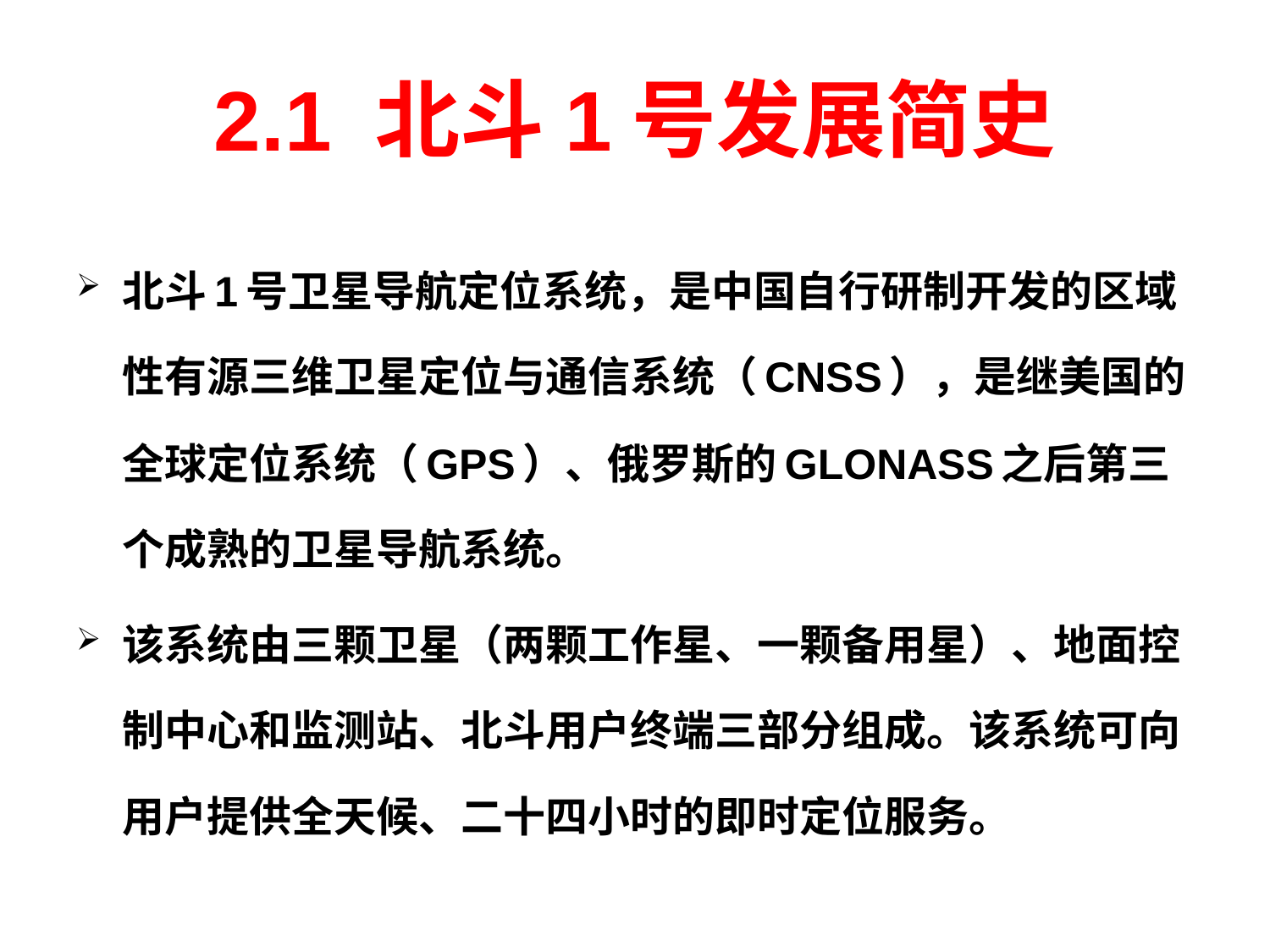

# 2.1 北斗1号发展简史

北斗1号卫星导航定位系统，是中国自行研制开发的区域性有源三维卫星定位与通信系统（CNSS），是继美国的全球定位系统（GPS）、俄罗斯的GLONASS之后第三个成熟的卫星导航系统。
该系统由三颗卫星（两颗工作星、一颗备用星）、地面控制中心和监测站、北斗用户终端三部分组成。该系统可向用户提供全天候、二十四小时的即时定位服务。